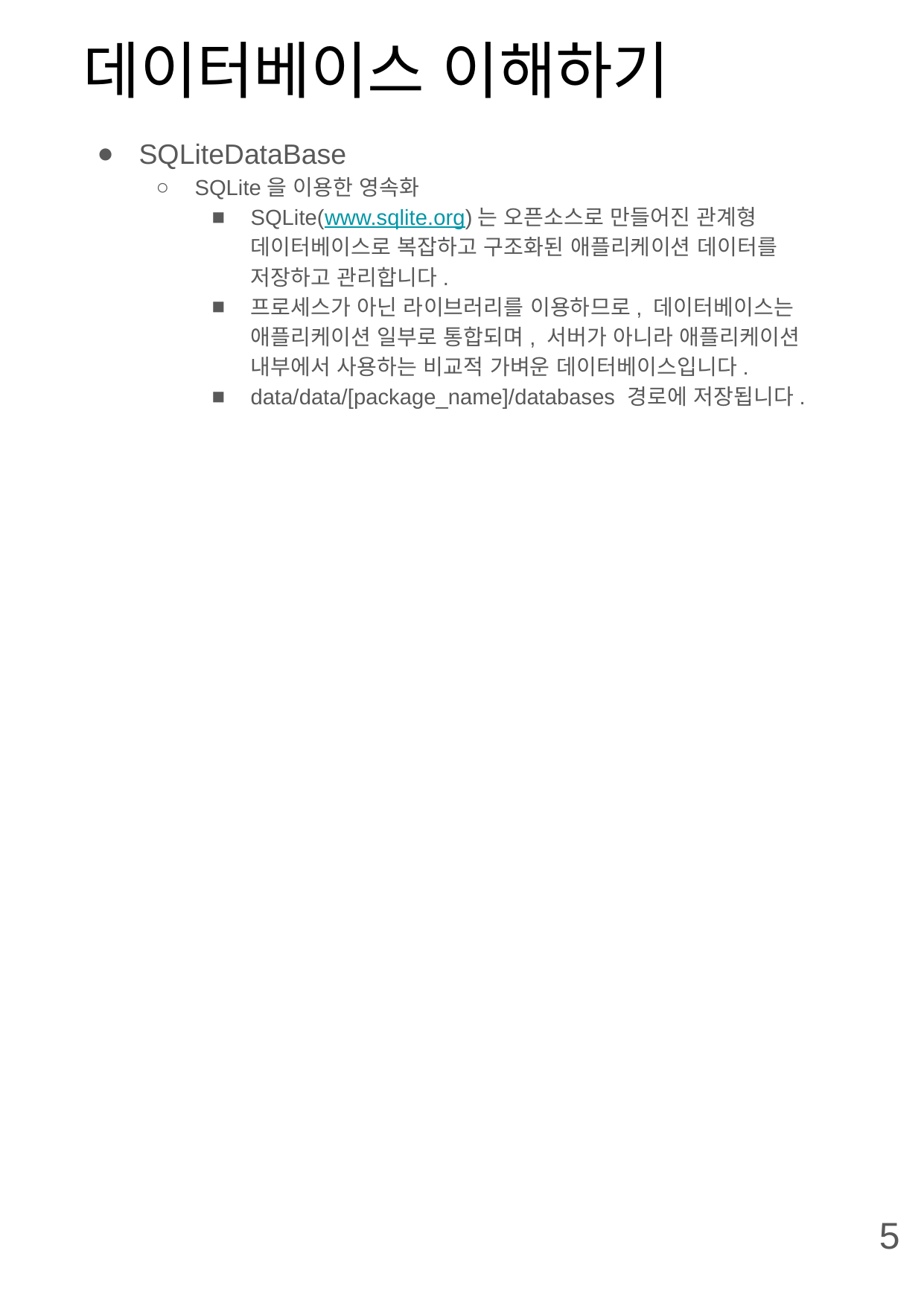

# 데이터베이스 이해하기
SQLiteDataBase
SQLite을 이용한 영속화
SQLite(www.sqlite.org)는 오픈소스로 만들어진 관계형 데이터베이스로 복잡하고 구조화된 애플리케이션 데이터를 저장하고 관리합니다.
프로세스가 아닌 라이브러리를 이용하므로, 데이터베이스는 애플리케이션 일부로 통합되며, 서버가 아니라 애플리케이션 내부에서 사용하는 비교적 가벼운 데이터베이스입니다.
data/data/[package_name]/databases 경로에 저장됩니다.

5